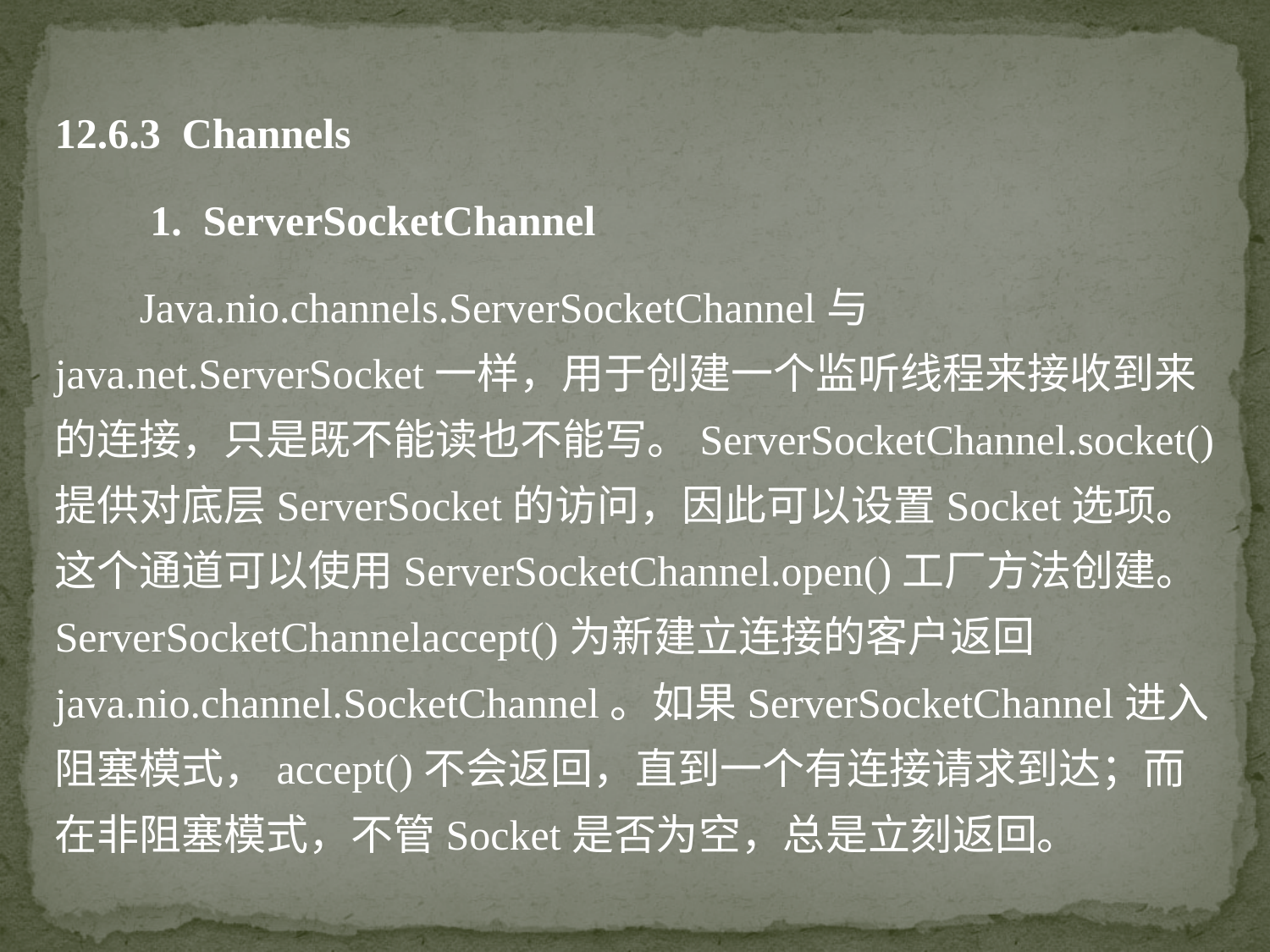

12.6.3  Channels
         1.  ServerSocketChannel
        Java.nio.channels.ServerSocketChannel与java.net.ServerSocket一样，用于创建一个监听线程来接收到来的连接，只是既不能读也不能写。ServerSocketChannel.socket()提供对底层ServerSocket的访问，因此可以设置Socket选项。这个通道可以使用ServerSocketChannel.open()工厂方法创建。ServerSocketChannelaccept()为新建立连接的客户返回java.nio.channel.SocketChannel。如果ServerSocketChannel进入阻塞模式，accept()不会返回，直到一个有连接请求到达；而在非阻塞模式，不管Socket是否为空，总是立刻返回。